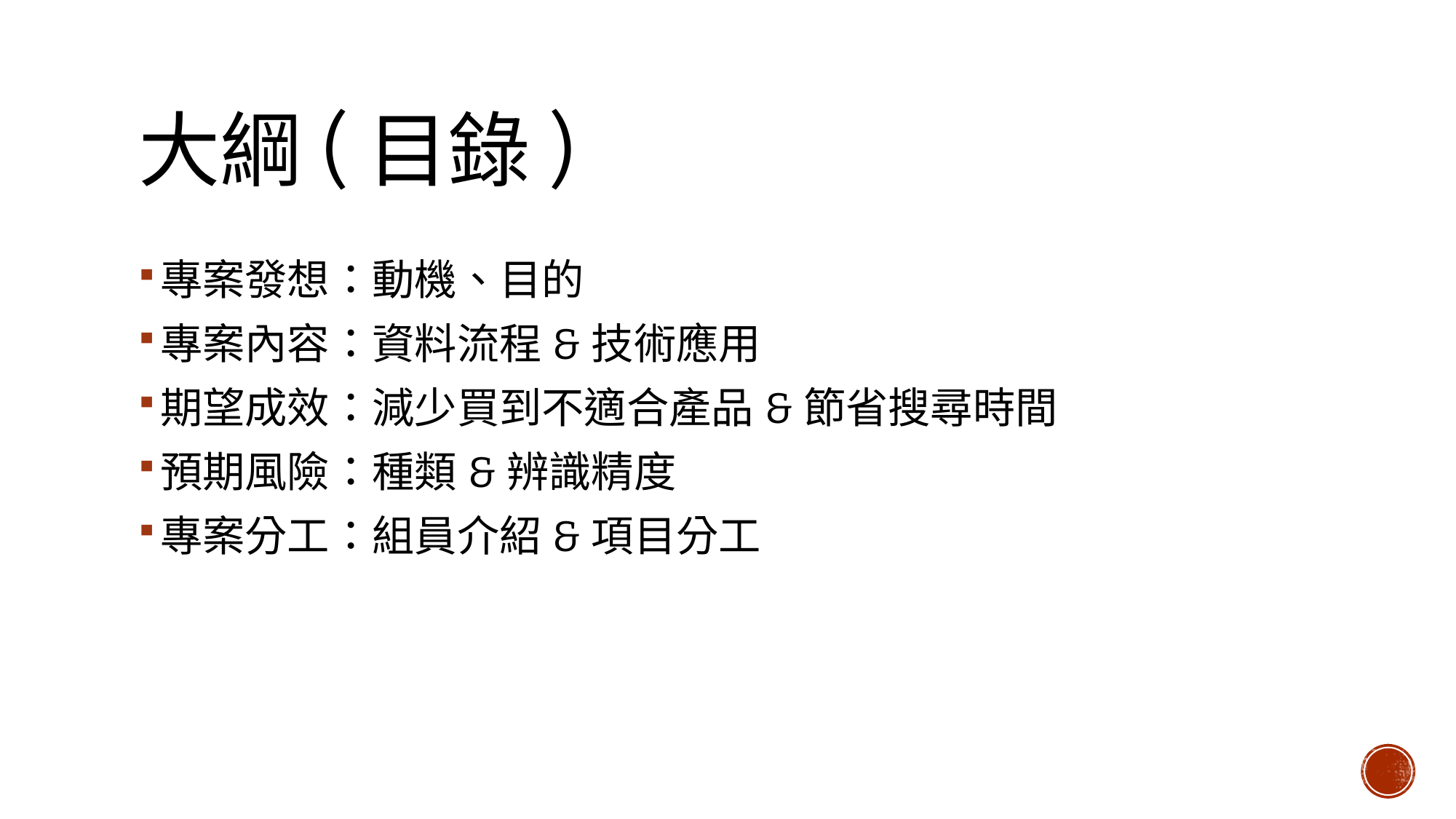

# 大綱(目錄)
專案發想：動機、目的
專案內容：資料流程&技術應用
期望成效：減少買到不適合產品&節省搜尋時間
預期風險：種類&辨識精度
專案分工：組員介紹&項目分工